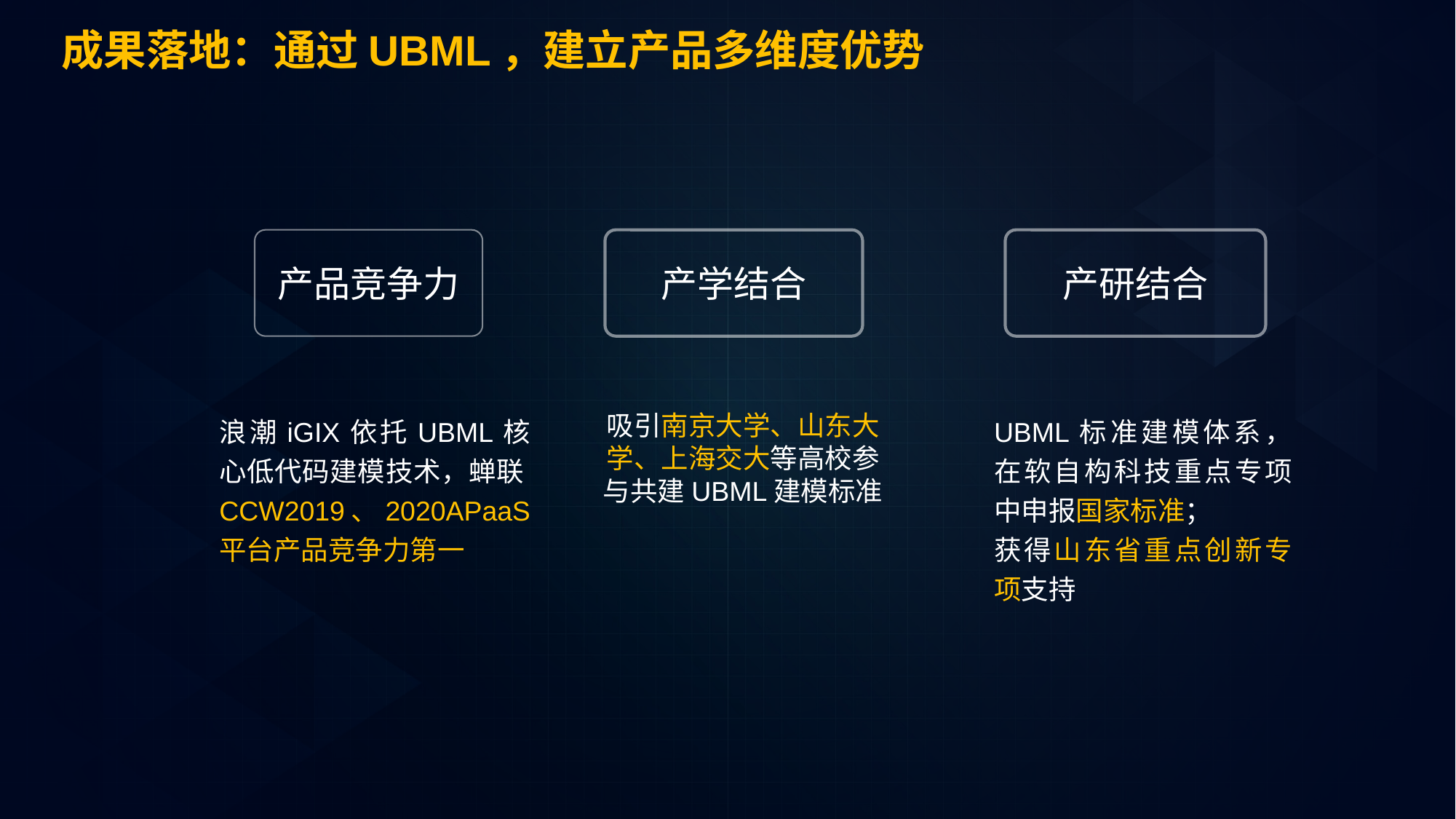

成果落地：通过UBML，建立产品多维度优势
产品竞争力
产学结合
产研结合
浪潮iGIX依托UBML核心低代码建模技术，蝉联CCW2019、2020APaaS平台产品竞争力第一
吸引南京大学、山东大学、上海交大等高校参与共建UBML建模标准
UBML标准建模体系，在软自构科技重点专项中申报国家标准；
获得山东省重点创新专项支持